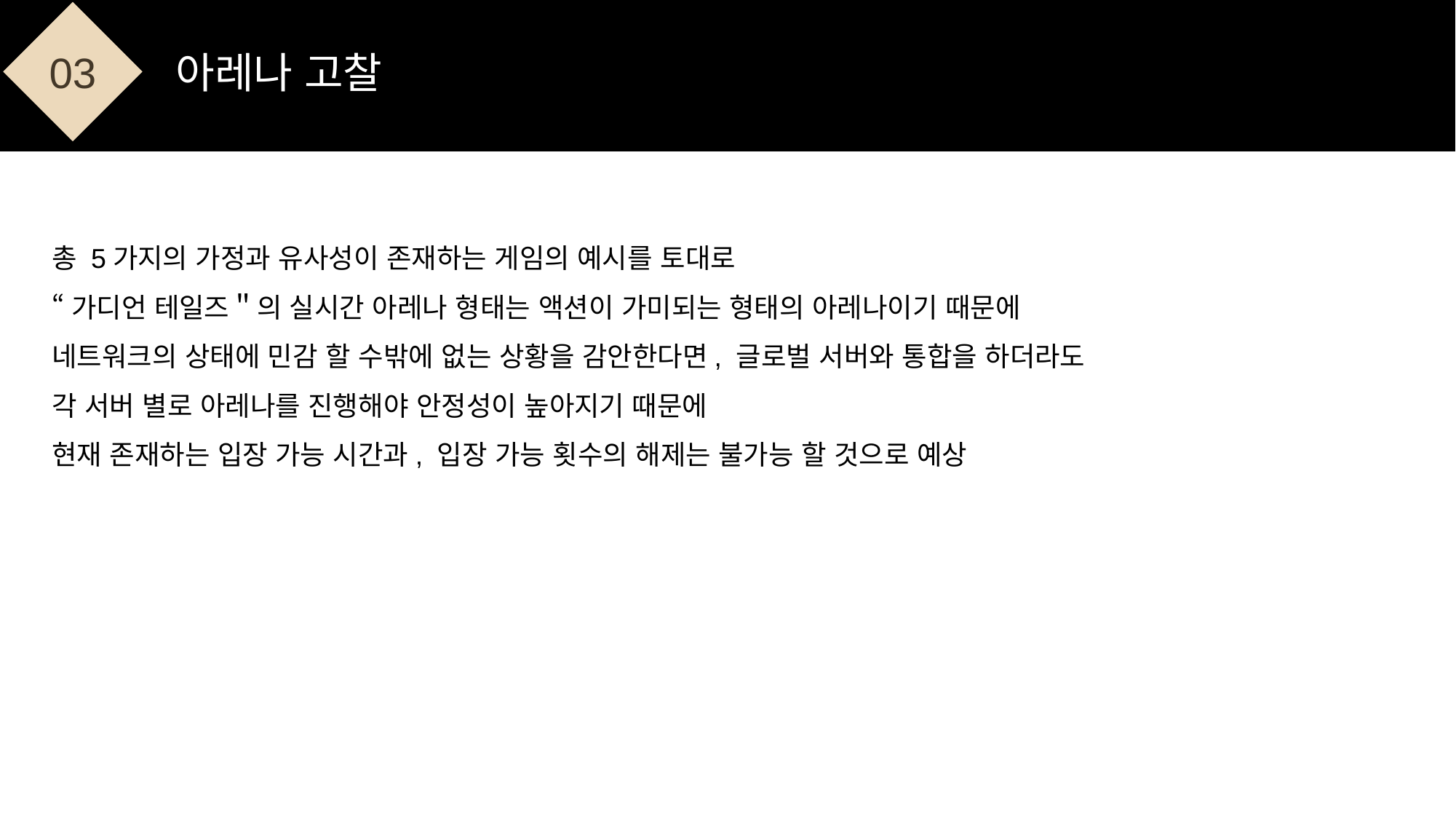

03
아레나 고찰
총 5가지의 가정과 유사성이 존재하는 게임의 예시를 토대로
“가디언 테일즈＂의 실시간 아레나 형태는 액션이 가미되는 형태의 아레나이기 때문에
네트워크의 상태에 민감 할 수밖에 없는 상황을 감안한다면, 글로벌 서버와 통합을 하더라도
각 서버 별로 아레나를 진행해야 안정성이 높아지기 때문에
현재 존재하는 입장 가능 시간과, 입장 가능 횟수의 해제는 불가능 할 것으로 예상